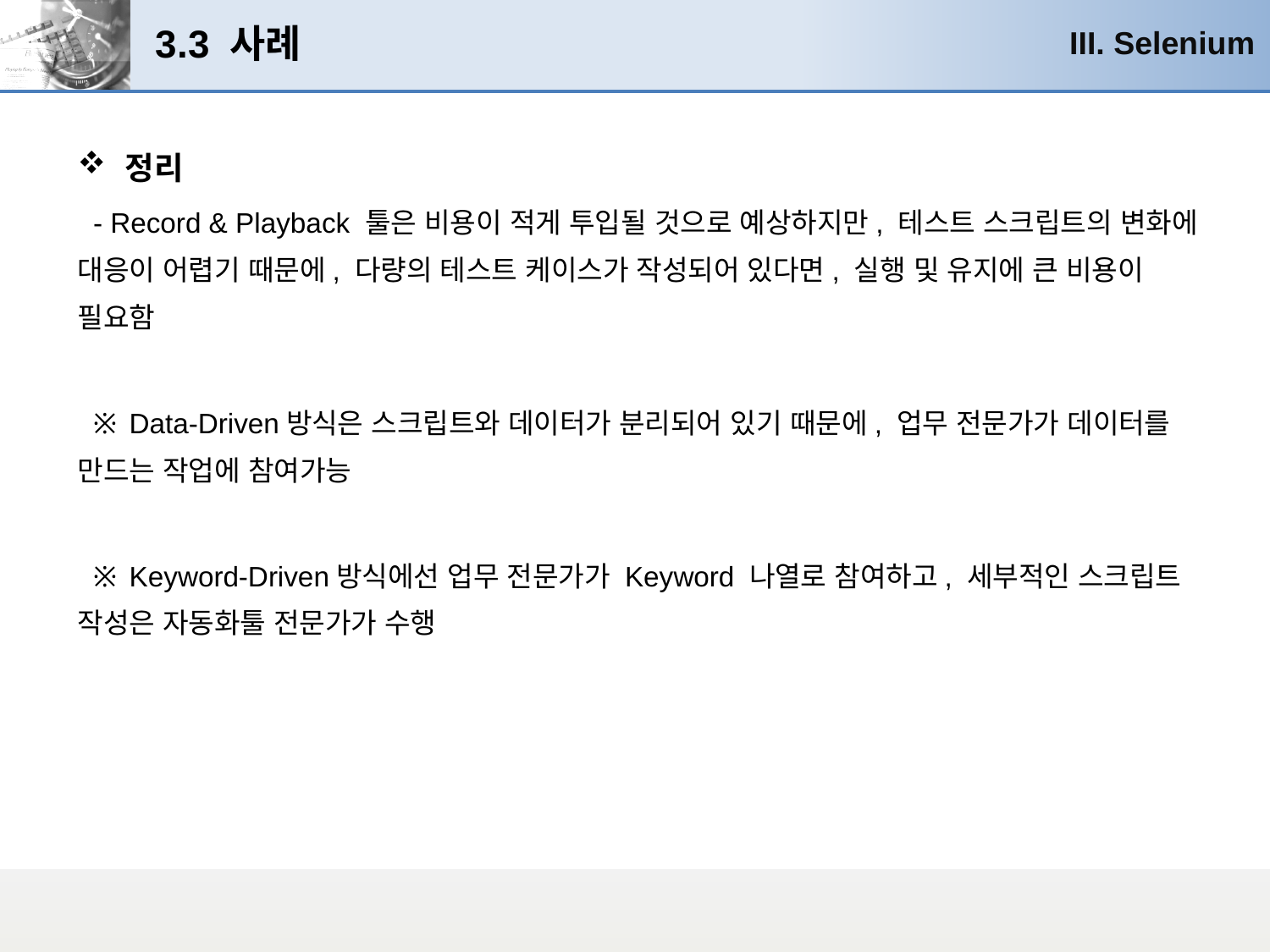

# 3.3 사례
III. Selenium
정리
  - Record & Playback 툴은 비용이 적게 투입될 것으로 예상하지만, 테스트 스크립트의 변화에 대응이 어렵기 때문에, 다량의 테스트 케이스가 작성되어 있다면, 실행 및 유지에 큰 비용이 필요함

  ※ Data-Driven방식은 스크립트와 데이터가 분리되어 있기 때문에, 업무 전문가가 데이터를 만드는 작업에 참여가능

  ※ Keyword-Driven방식에선 업무 전문가가 Keyword 나열로 참여하고, 세부적인 스크립트 작성은 자동화툴 전문가가 수행